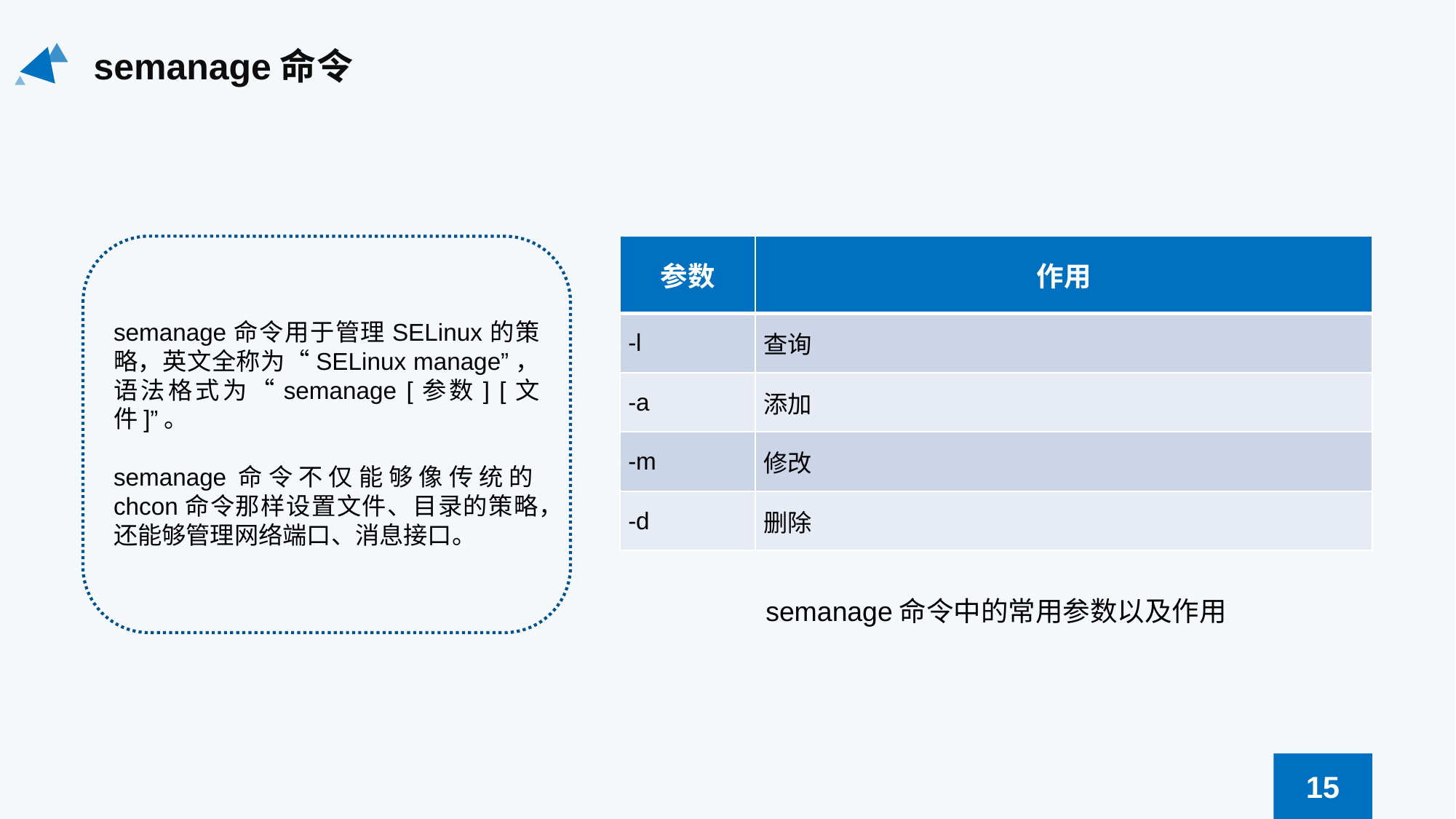

semanage命令

| 参数 | 作用 |
| --- | --- |
| -l | 查询 |
| -a | 添加 |
| -m | 修改 |
| -d | 删除 |
semanage命令用于管理SELinux的策略，英文全称为“SELinux manage”，语法格式为“semanage [参数] [文件]”。

semanage命令不仅能够像传统的chcon命令那样设置文件、目录的策略，还能够管理网络端口、消息接口。
semanage命令中的常用参数以及作用

15